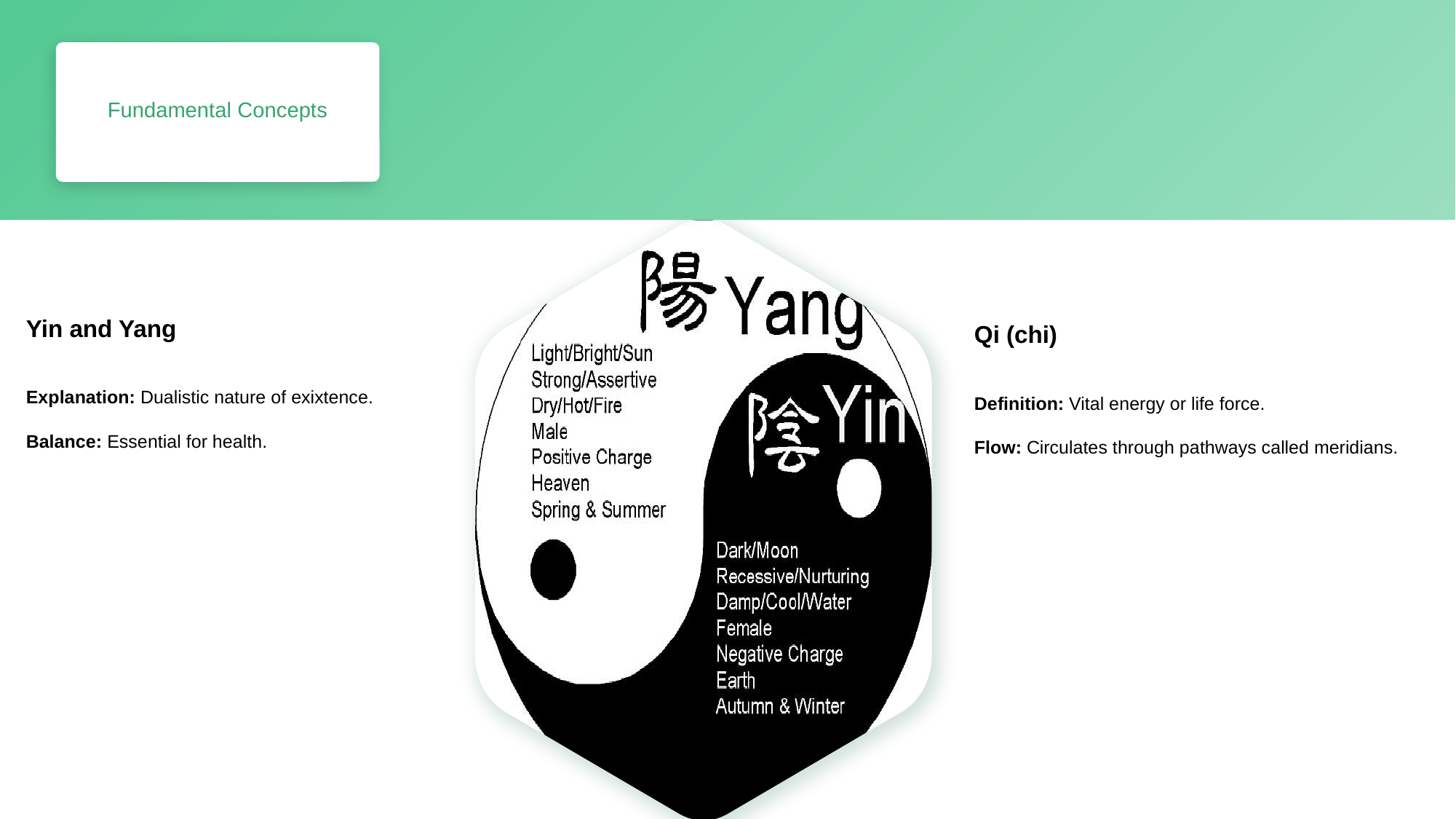

Fundamental Concepts

02
文本文本文本
请输入文字请输入文字请输入文字
请输入文字请输入文字
Yin and Yang

Explanation: Dualistic nature of exixtence.

Balance: Essential for health.

Qi (chi)

Definition: Vital energy or life force.

Flow: Circulates through pathways called meridians.